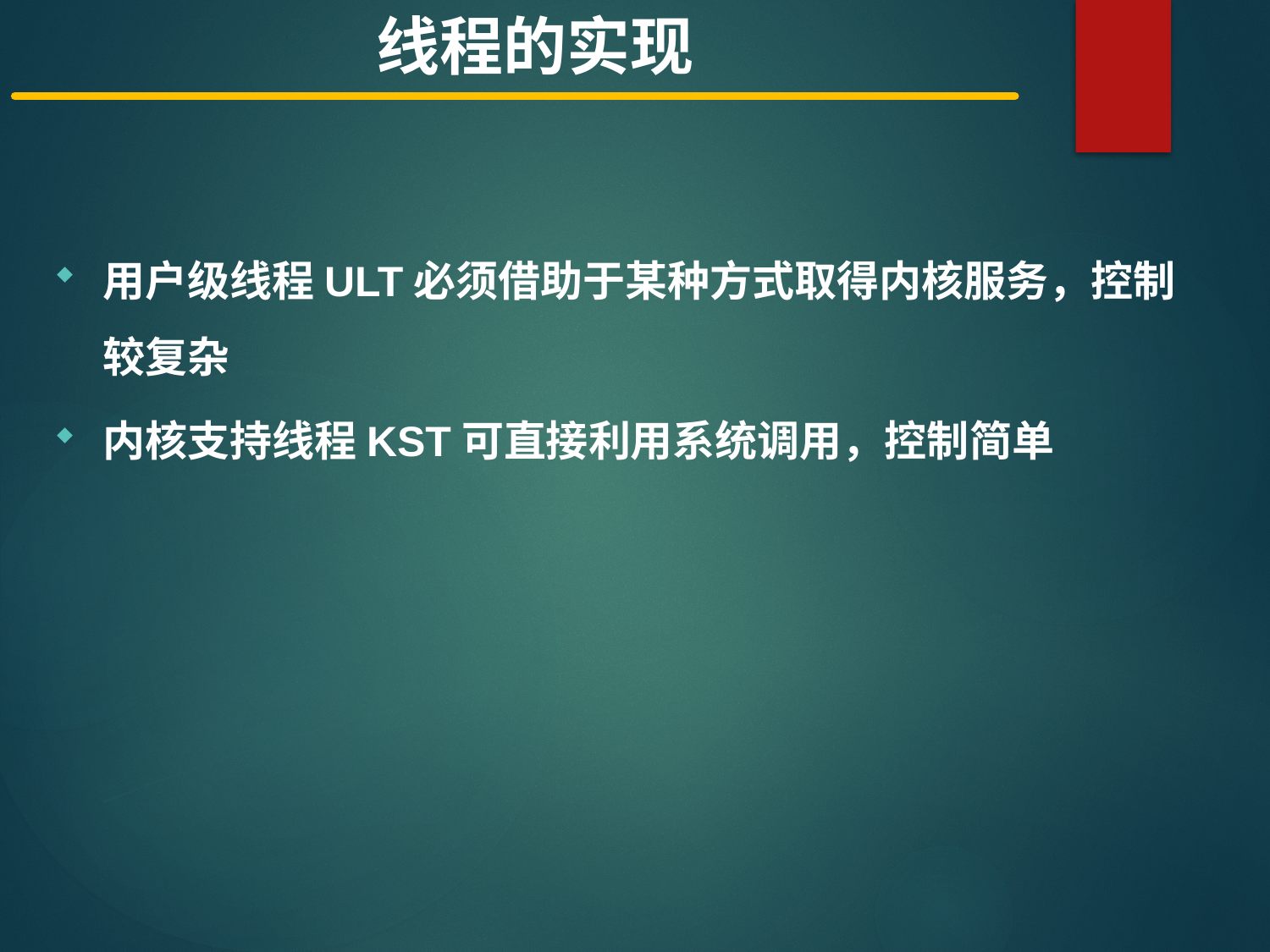

线程的实现
用户级线程ULT必须借助于某种方式取得内核服务，控制较复杂
内核支持线程KST可直接利用系统调用，控制简单